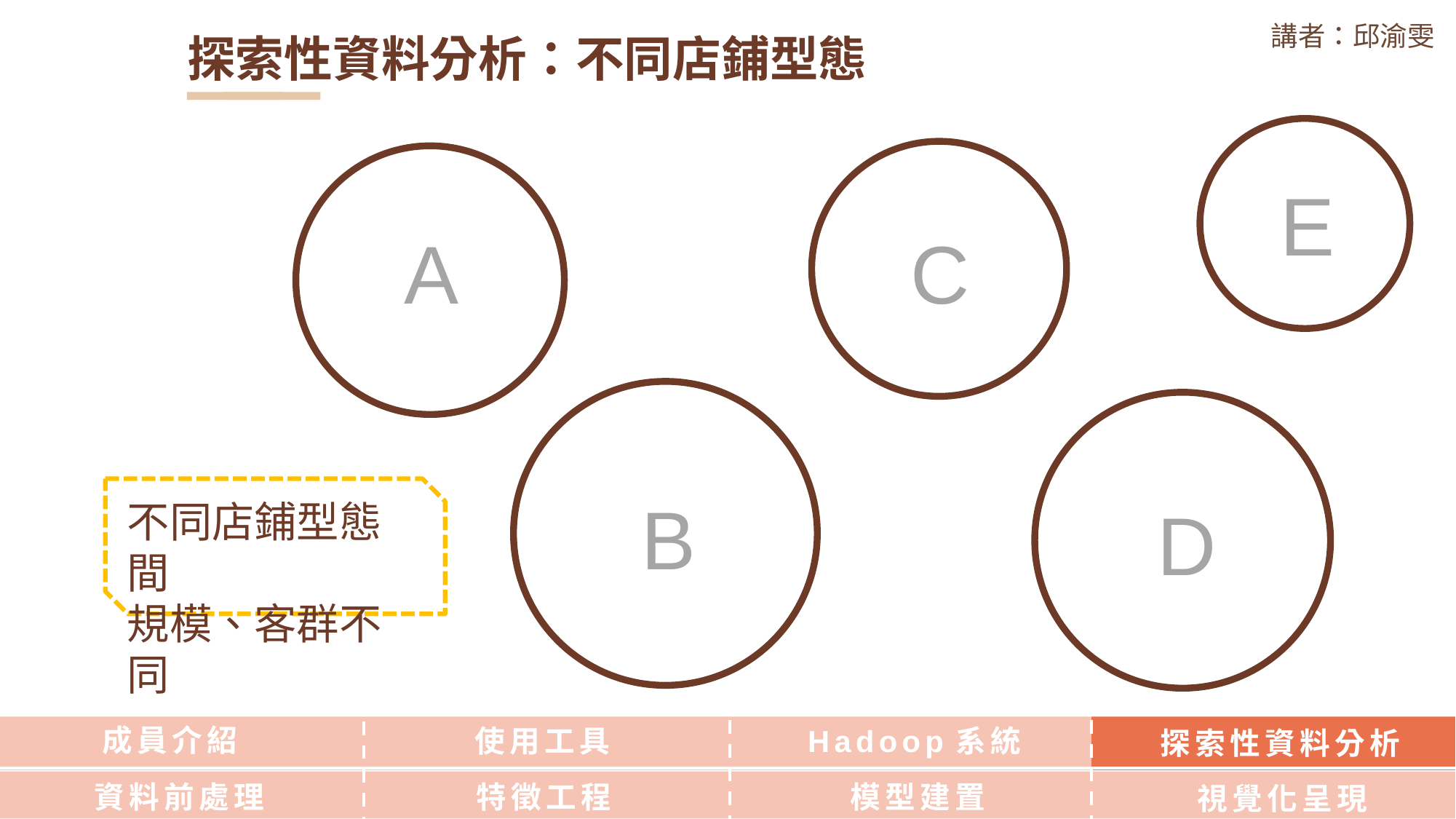

講者：邱渝雯
探索性資料分析：不同店鋪型態

E
A
C

不同店鋪型態間
規模、客群不同
B
D
成員介紹
使用工具
Hadoop系統
探索性資料分析
資料前處理
特徵工程
模型建置
視覺化呈現